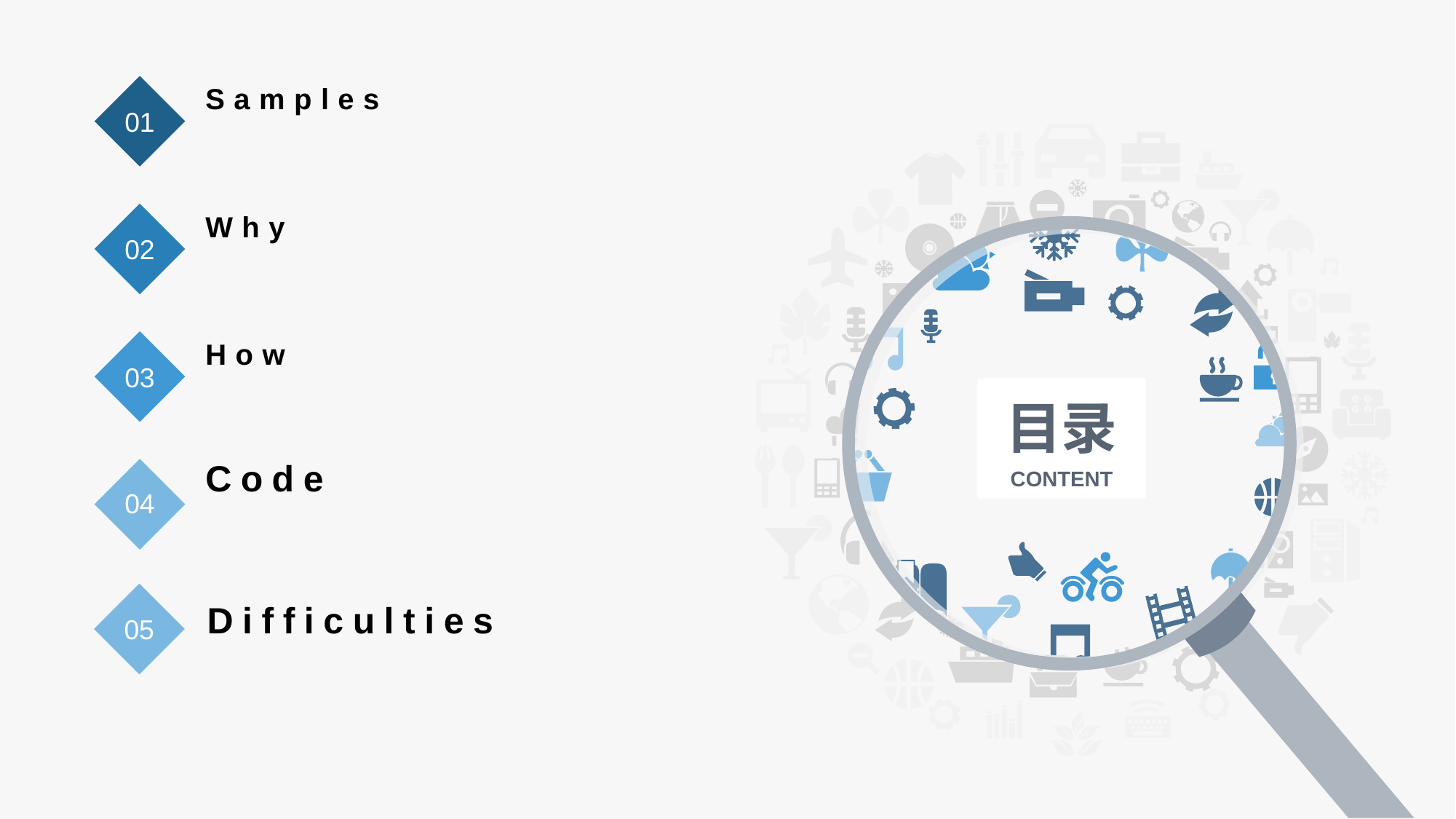

01
Samples

02
Why

03
How

04
Code

目录
CONTENT
05
Difficulties